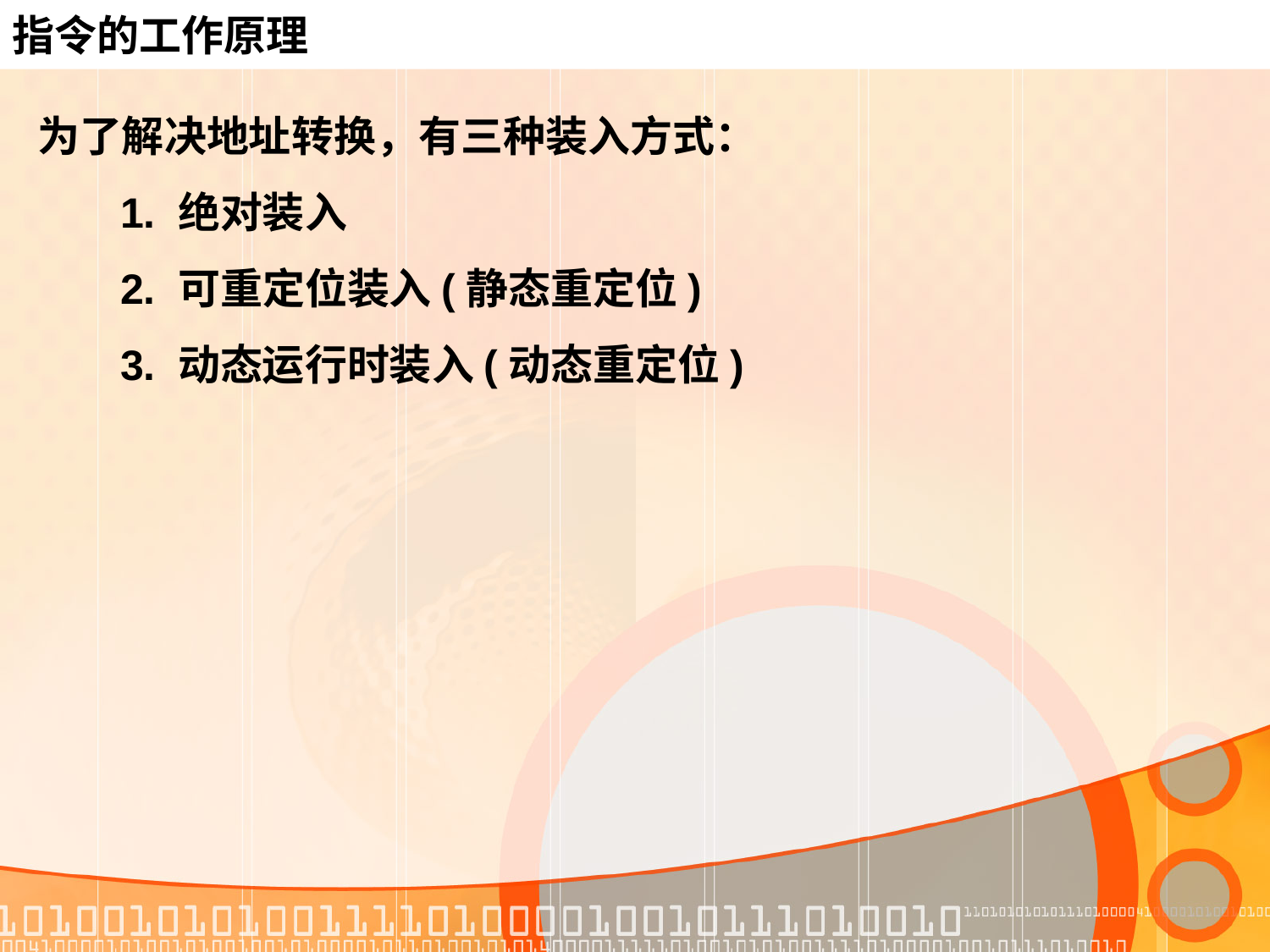

指令的工作原理
为了解决地址转换，有三种装入方式：
       1. 绝对装入
       2. 可重定位装入(静态重定位)
       3. 动态运行时装入(动态重定位)